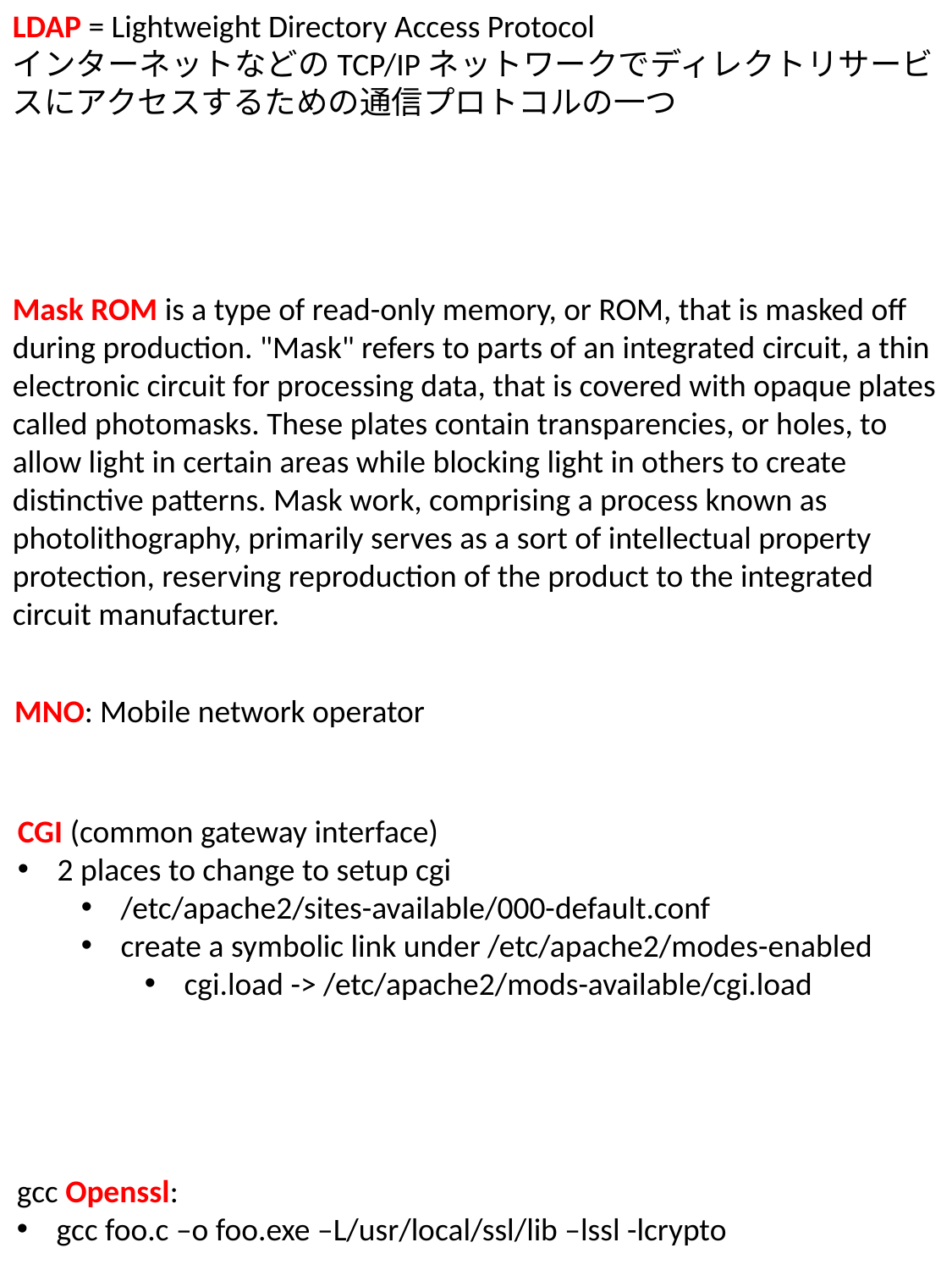

LDAP = Lightweight Directory Access Protocol
インターネットなどのTCP/IPネットワークでディレクトリサービスにアクセスするための通信プロトコルの一つ
Mask ROM is a type of read-only memory, or ROM, that is masked off during production. "Mask" refers to parts of an integrated circuit, a thin electronic circuit for processing data, that is covered with opaque plates called photomasks. These plates contain transparencies, or holes, to allow light in certain areas while blocking light in others to create distinctive patterns. Mask work, comprising a process known as photolithography, primarily serves as a sort of intellectual property protection, reserving reproduction of the product to the integrated circuit manufacturer.
It is common practice to use rewritable non-volatile memory – such as UV-EPROM or EEPROM – for the development phase of a project, and to switch to mask ROM when the code has been finalized.
つまり、mask rom 是一种在最后产品Release的时候，用来存储东西的chip
aapche https vs. http
Basic auth setup
in http case, need to change /…/apache2/sites-available/000-default.conf
ScriptAlias /cgi-bin/ “/usr/lib/cgi-bin/”
<Directory “/usr/lib/cgi-bin”>
AuthType Basic
AuthName “Whatever”
AuthBasicProvider “/etc/apache2/passwords”
Require valid-user
AddHandler cgi-script .cgi .py
AllowOverride All
Options Includes ExecCGI
Order allow,deny
Allow from all
</Directory>
in https case, need to modify /…/default-ssl.conf
MNO: Mobile network operator
CGI (common gateway interface)
2 places to change to setup cgi
/etc/apache2/sites-available/000-default.conf
create a symbolic link under /etc/apache2/modes-enabled
cgi.load -> /etc/apache2/mods-available/cgi.load
gcc Openssl:
gcc foo.c –o foo.exe –L/usr/local/ssl/lib –lssl -lcrypto